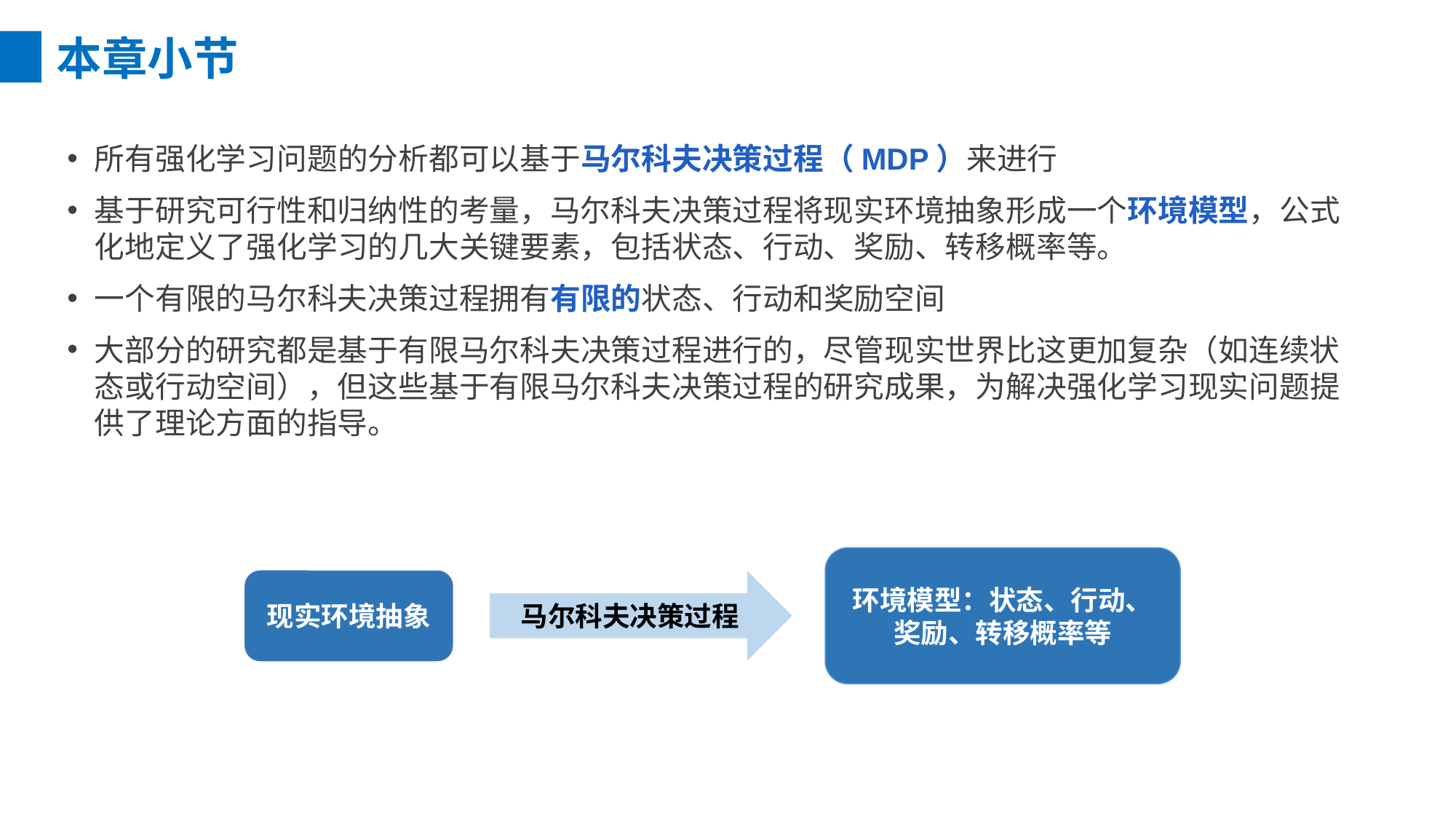

本章小节
所有强化学习问题的分析都可以基于马尔科夫决策过程（MDP）来进行
基于研究可行性和归纳性的考量，马尔科夫决策过程将现实环境抽象形成一个环境模型，公式化地定义了强化学习的几大关键要素，包括状态、行动、奖励、转移概率等。
一个有限的马尔科夫决策过程拥有有限的状态、行动和奖励空间
大部分的研究都是基于有限马尔科夫决策过程进行的，尽管现实世界比这更加复杂（如连续状态或行动空间），但这些基于有限马尔科夫决策过程的研究成果，为解决强化学习现实问题提供了理论方面的指导。

环境模型：状态、行动、奖励、转移概率等
现实环境抽象
马尔科夫决策过程